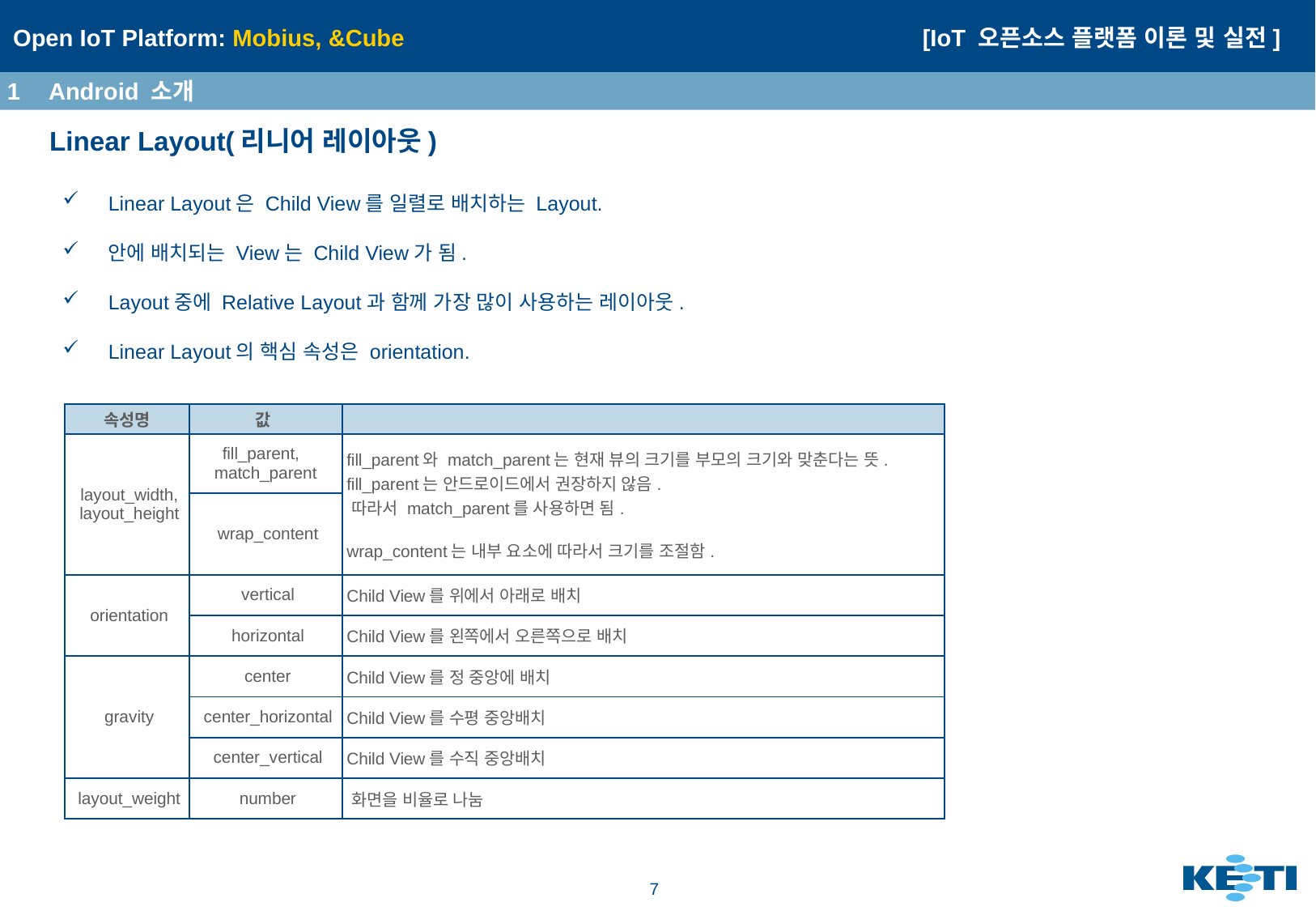

1	Android 소개
# Linear Layout(리니어 레이아웃)
Linear Layout은 Child View를 일렬로 배치하는 Layout.
안에 배치되는 View는 Child View가 됨.
Layout중에 Relative Layout과 함께 가장 많이 사용하는 레이아웃.
Linear Layout의 핵심 속성은 orientation.

| 속성명 | 값 |  |
| --- | --- | --- |
| layout\_width, layout\_height | fill\_parent,   match\_parent | fill\_parent와 match\_parent는 현재 뷰의 크기를 부모의 크기와 맞춘다는 뜻. fill\_parent는 안드로이드에서 권장하지 않음. 따라서 match\_parent를 사용하면 됨. wrap\_content는 내부 요소에 따라서 크기를 조절함. |
|  | wrap\_content |  |
| orientation | vertical | Child View를 위에서 아래로 배치 |
|  | horizontal | Child View를 왼쪽에서 오른쪽으로 배치 |
| gravity | center | Child View를 정 중앙에 배치 |
|  | center\_horizontal | Child View를 수평 중앙배치 |
|  | center\_vertical | Child View를 수직 중앙배치 |
| layout\_weight | number | 화면을 비율로 나눔 |